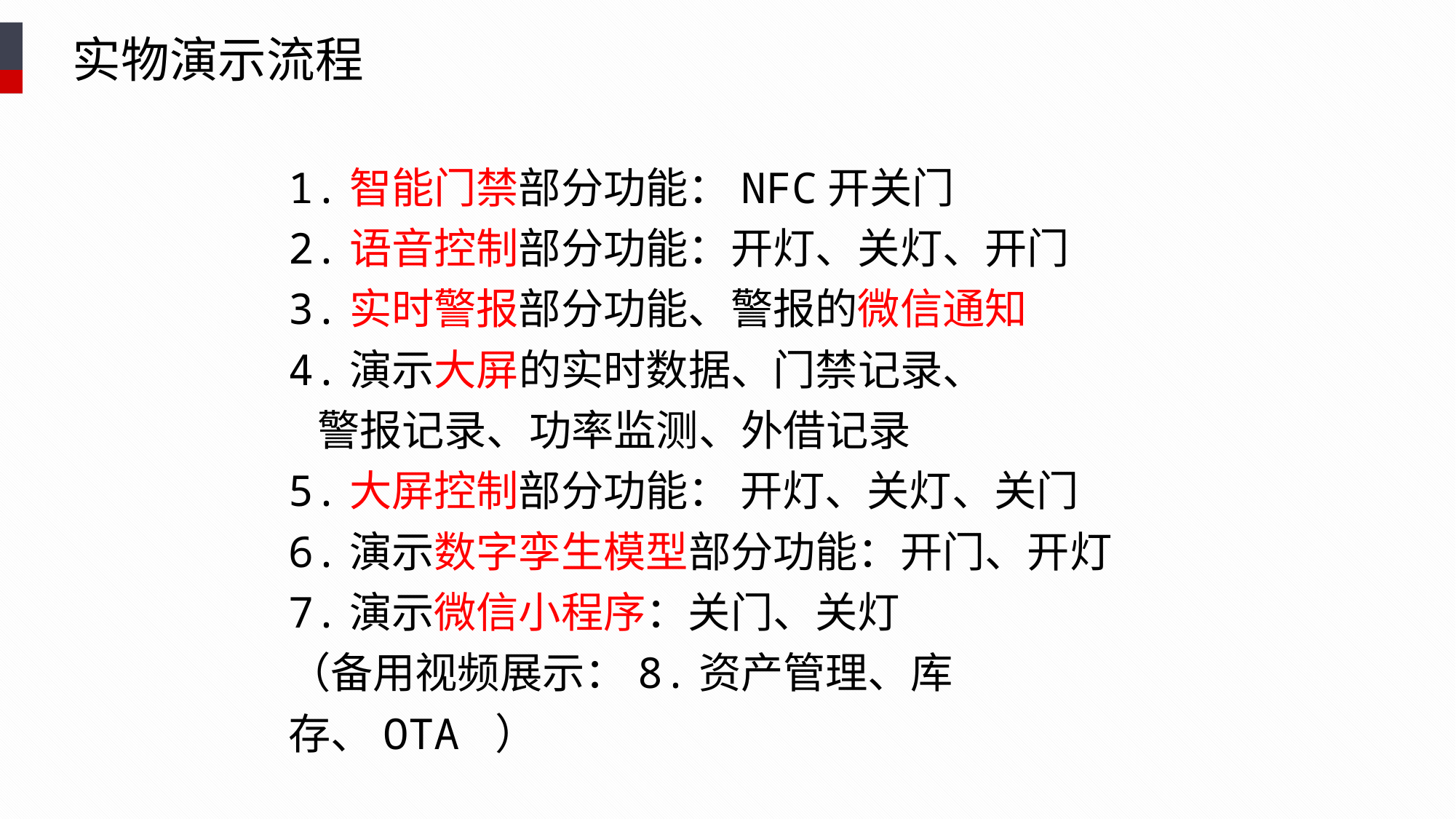

实物演示流程
1.智能门禁部分功能：NFC开关门
2.语音控制部分功能：开灯、关灯、开门
3.实时警报部分功能、警报的微信通知
4.演示大屏的实时数据、门禁记录、
  警报记录、功率监测、外借记录
5.大屏控制部分功能： 开灯、关灯、关门
6.演示数字孪生模型部分功能：开门、开灯
7.演示微信小程序：关门、关灯
（备用视频展示：8.资产管理、库存、OTA ）